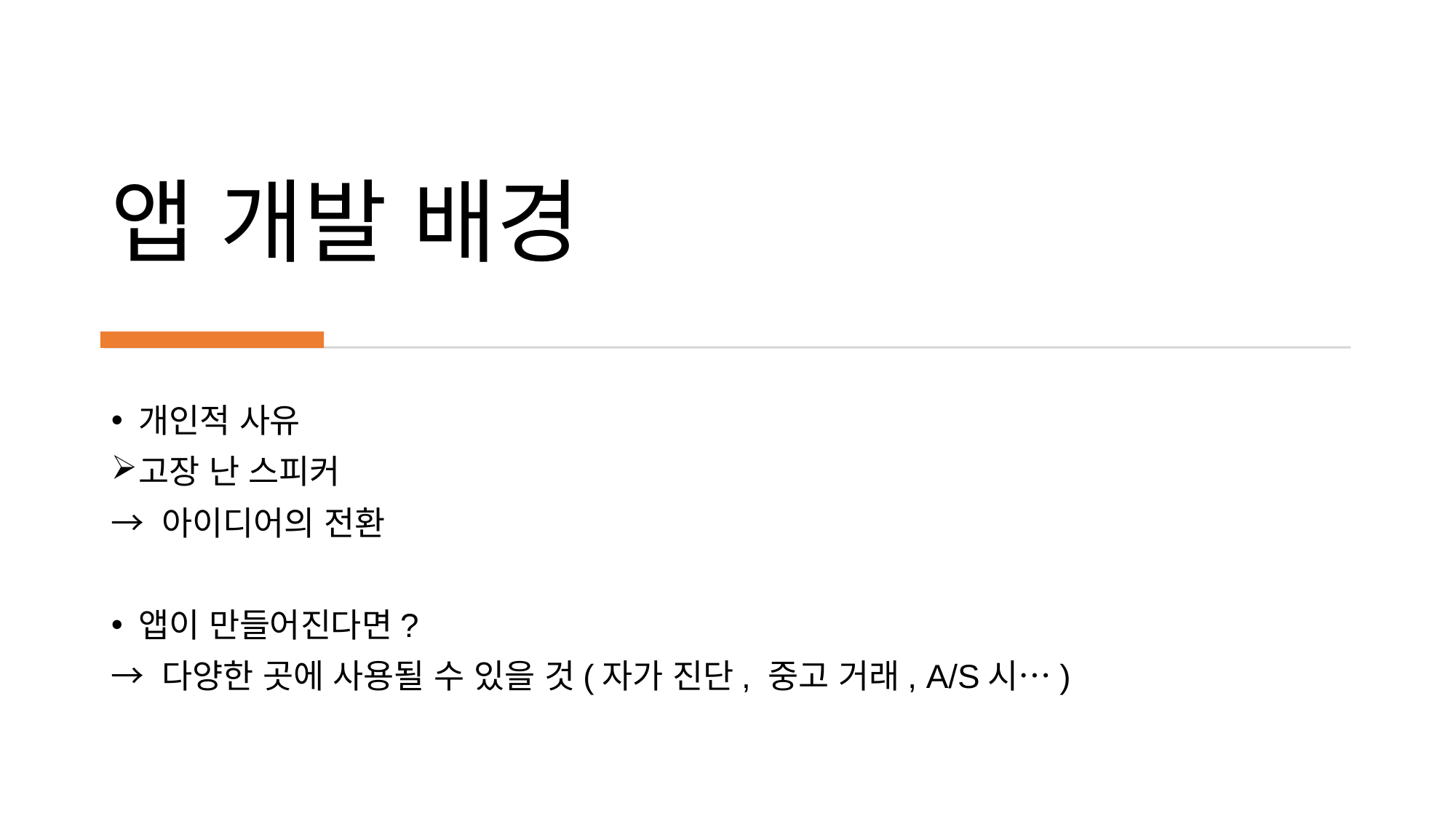

# 앱 개발 배경

개인적 사유
고장 난 스피커
→ 아이디어의 전환

앱이 만들어진다면?
→ 다양한 곳에 사용될 수 있을 것(자가 진단, 중고 거래, A/S시…)